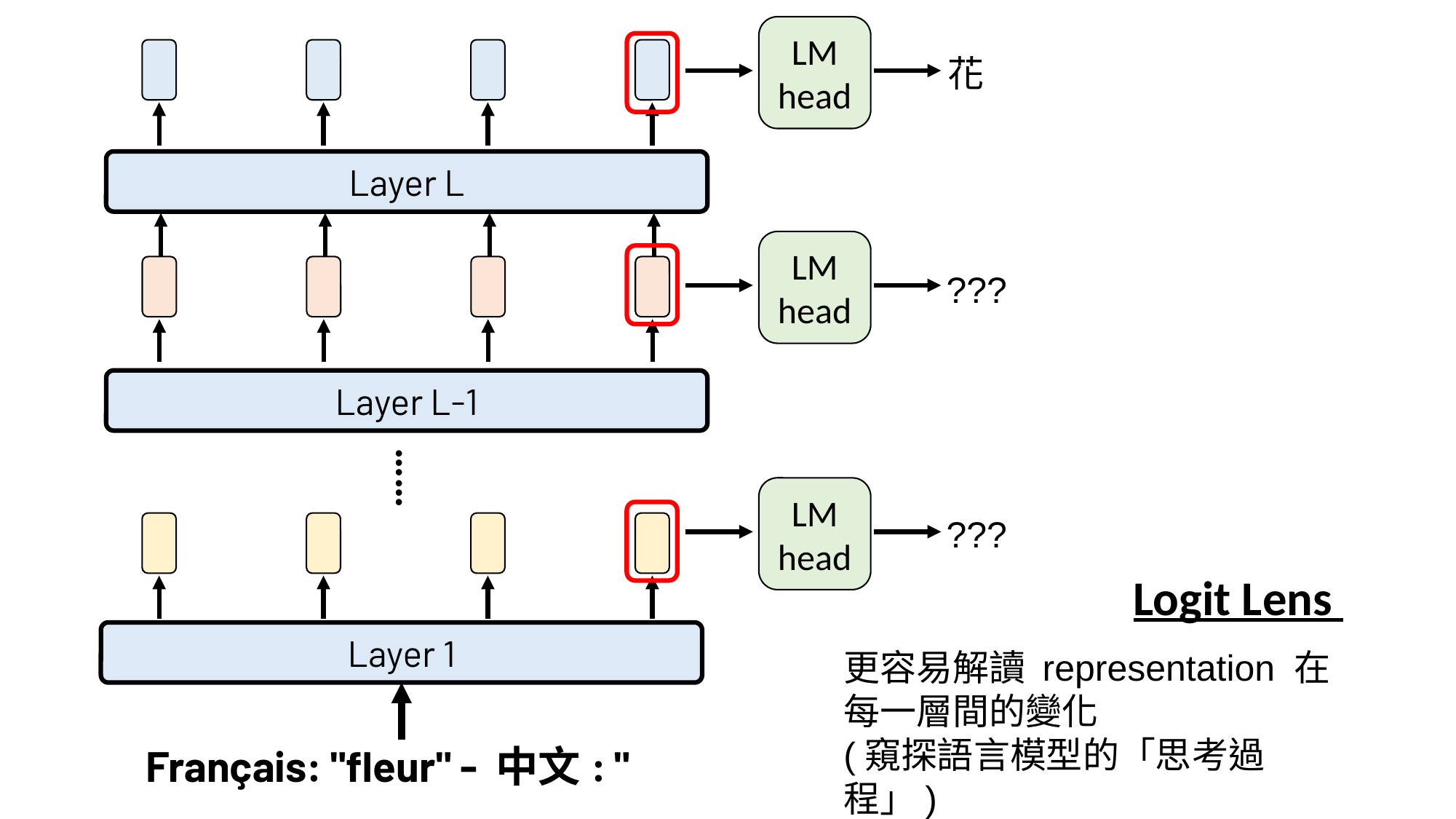

LM
head

花
Layer L
LM
head

???
Layer L-1
……
LM
head

???

Logit Lens
Layer 1
更容易解讀 representation 在每一層間的變化
(窺探語言模型的「思考過程」)
Français: "fleur" - 中文: "